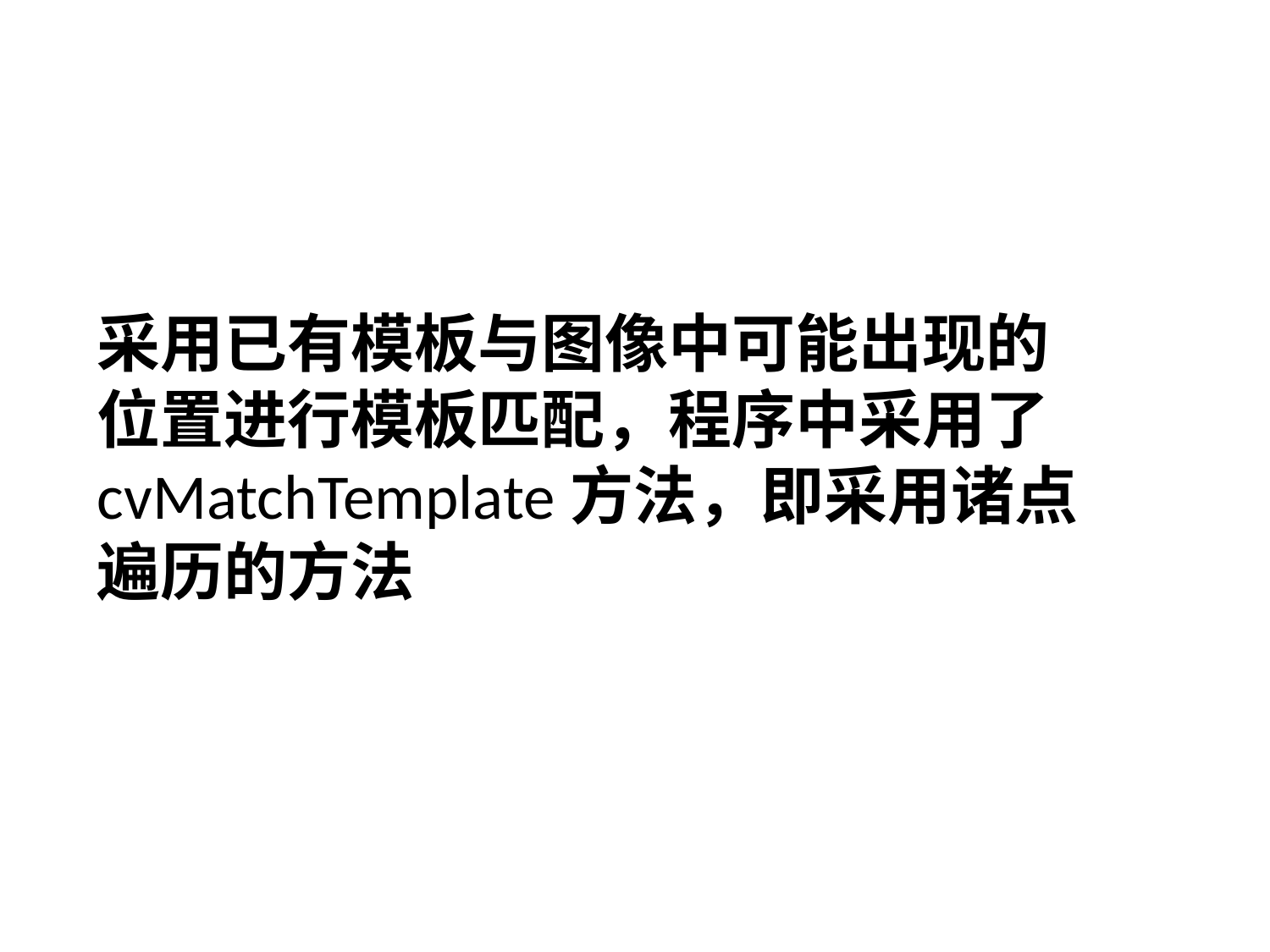

采用已有模板与图像中可能出现的位置进行模板匹配，程序中采用了cvMatchTemplate方法，即采用诸点遍历的方法